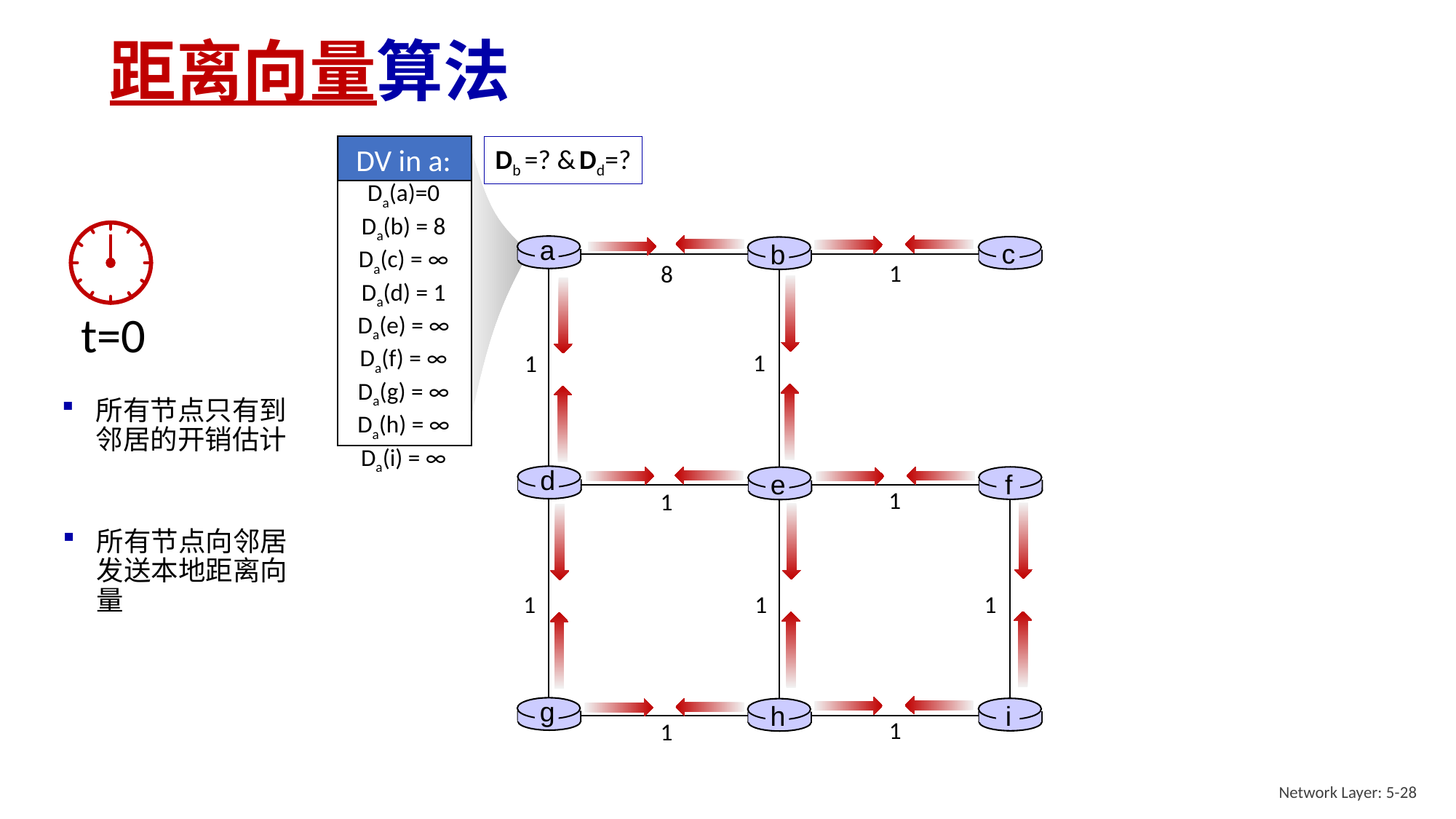

# 距离向量算法

DV in a: Da(a)=0
Da(b) = 8
Da(c) = ∞
Da(d) = 1
Da(e) = ∞
Da(f) = ∞
Da(g) = ∞
Da(h) = ∞
Da(i) = ∞

Db =? & Dd=?

t=0
a

c

b

1
8

1
1
所有节点只有到邻居的开销估计

d

f

e

1
1
所有节点向邻居发送本地距离向量

1
1
1

g

i

h

1
1
Network Layer: 5-28